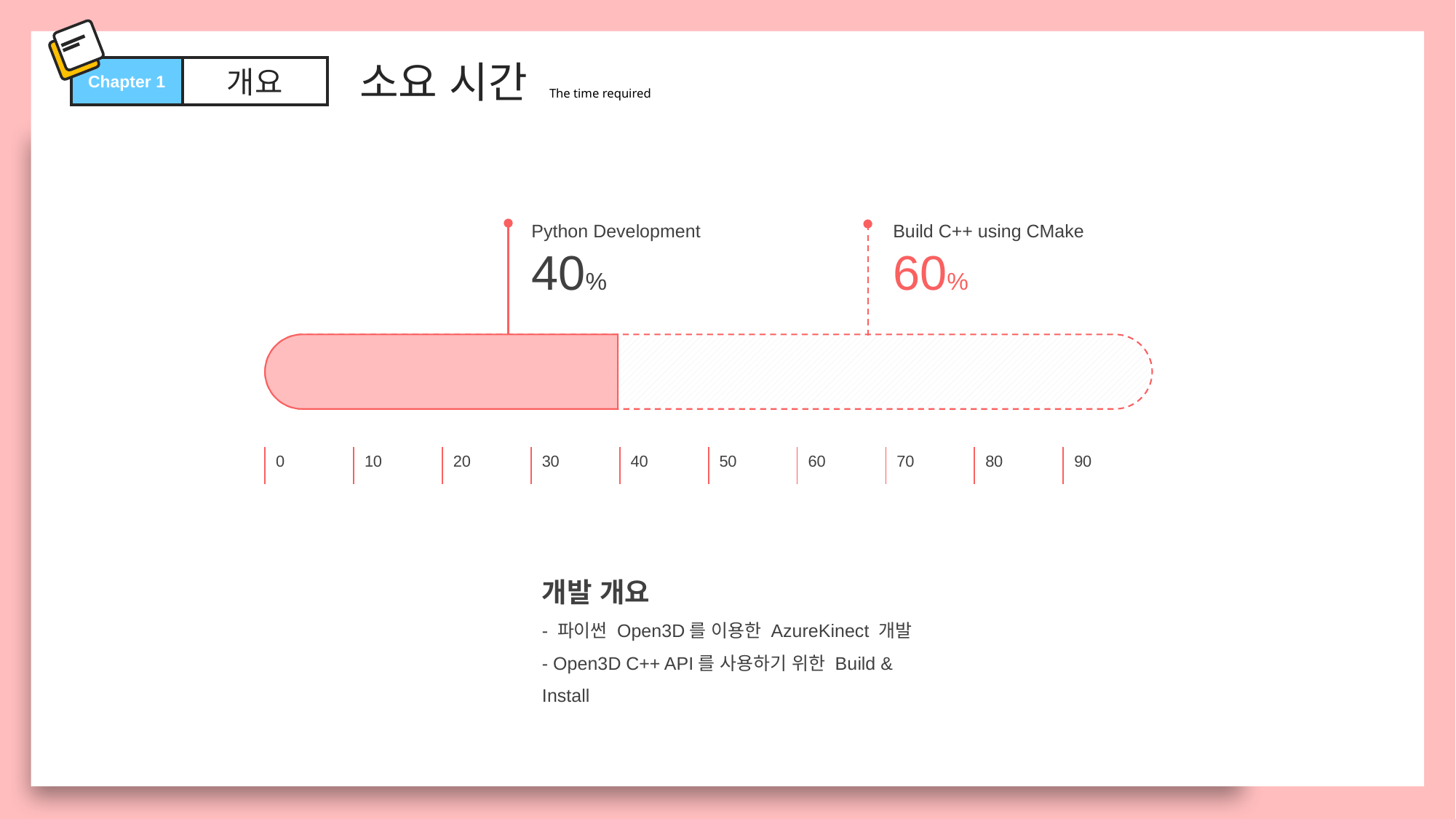

소요 시간 The time required
Chapter 1
개요

Python Development
40%
Build C++ using CMake
60%

| 0 | 10 | 20 | 30 | 40 | 50 | 60 | 70 | 80 | 90 |
| --- | --- | --- | --- | --- | --- | --- | --- | --- | --- |
개발 개요
- 파이썬 Open3D를 이용한 AzureKinect 개발
- Open3D C++ API를 사용하기 위한 Build & Install